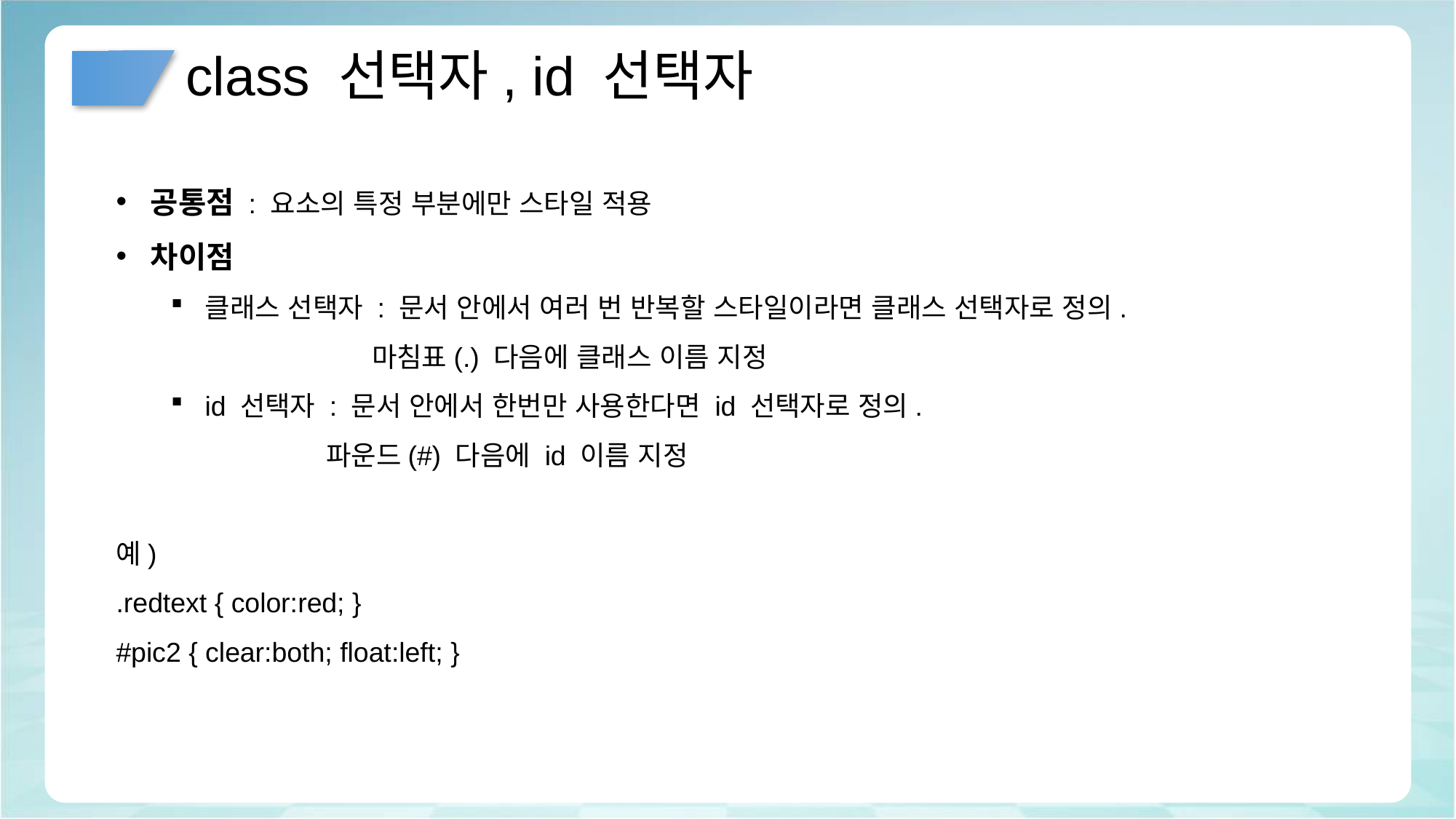

# class 선택자, id 선택자
공통점 : 요소의 특정 부분에만 스타일 적용
차이점
클래스 선택자 : 문서 안에서 여러 번 반복할 스타일이라면 클래스 선택자로 정의.
                     마침표(.) 다음에 클래스 이름 지정
id 선택자 : 문서 안에서 한번만 사용한다면 id 선택자로 정의.
               파운드(#) 다음에 id 이름 지정

예)
.redtext { color:red; }
#pic2 { clear:both; float:left; }